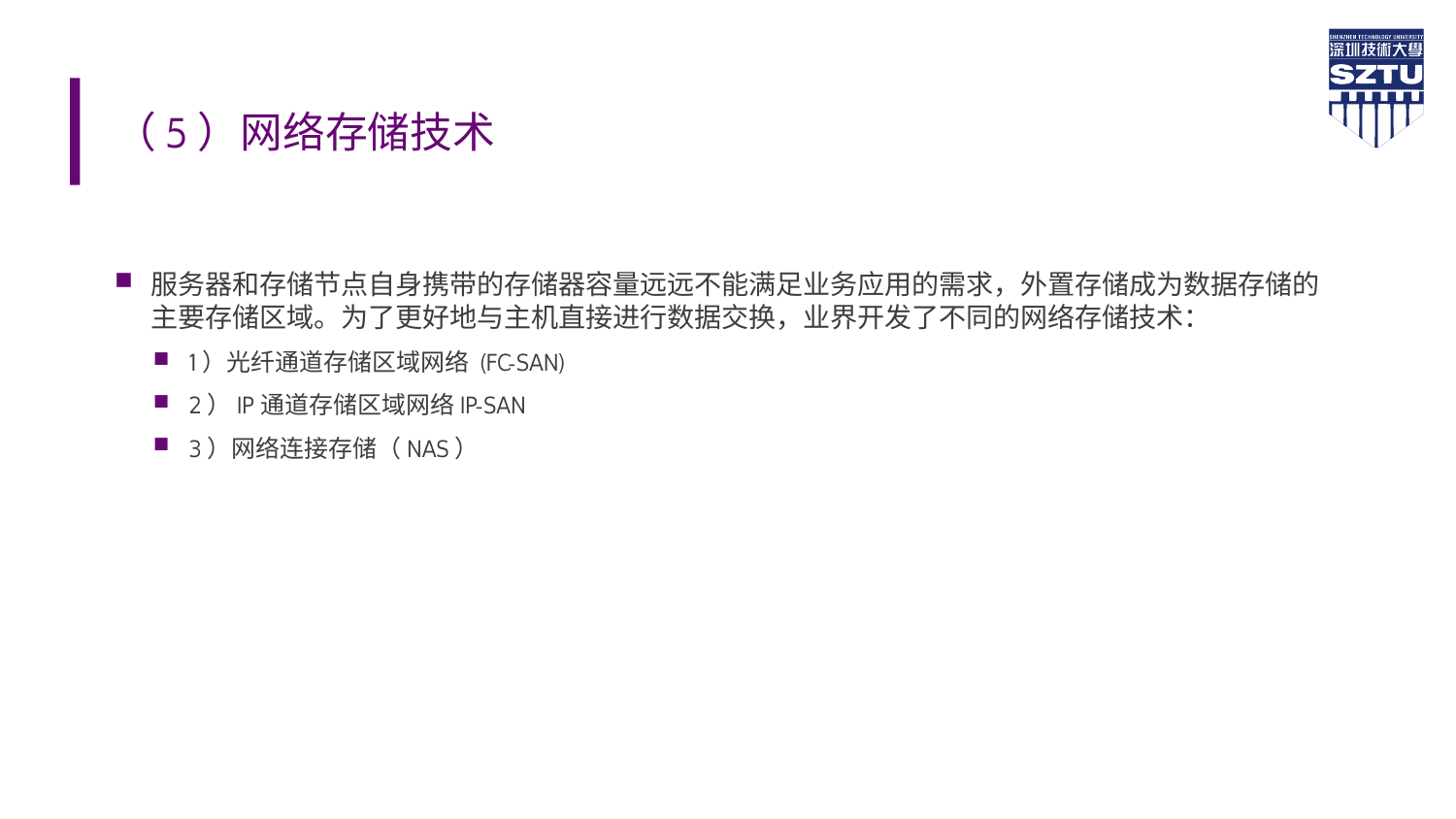

# （5）网络存储技术
服务器和存储节点自身携带的存储器容量远远不能满足业务应用的需求，外置存储成为数据存储的主要存储区域。为了更好地与主机直接进行数据交换，业界开发了不同的网络存储技术：
1）光纤通道存储区域网络 (FC-SAN)
2）IP通道存储区域网络IP-SAN
3）网络连接存储（NAS）